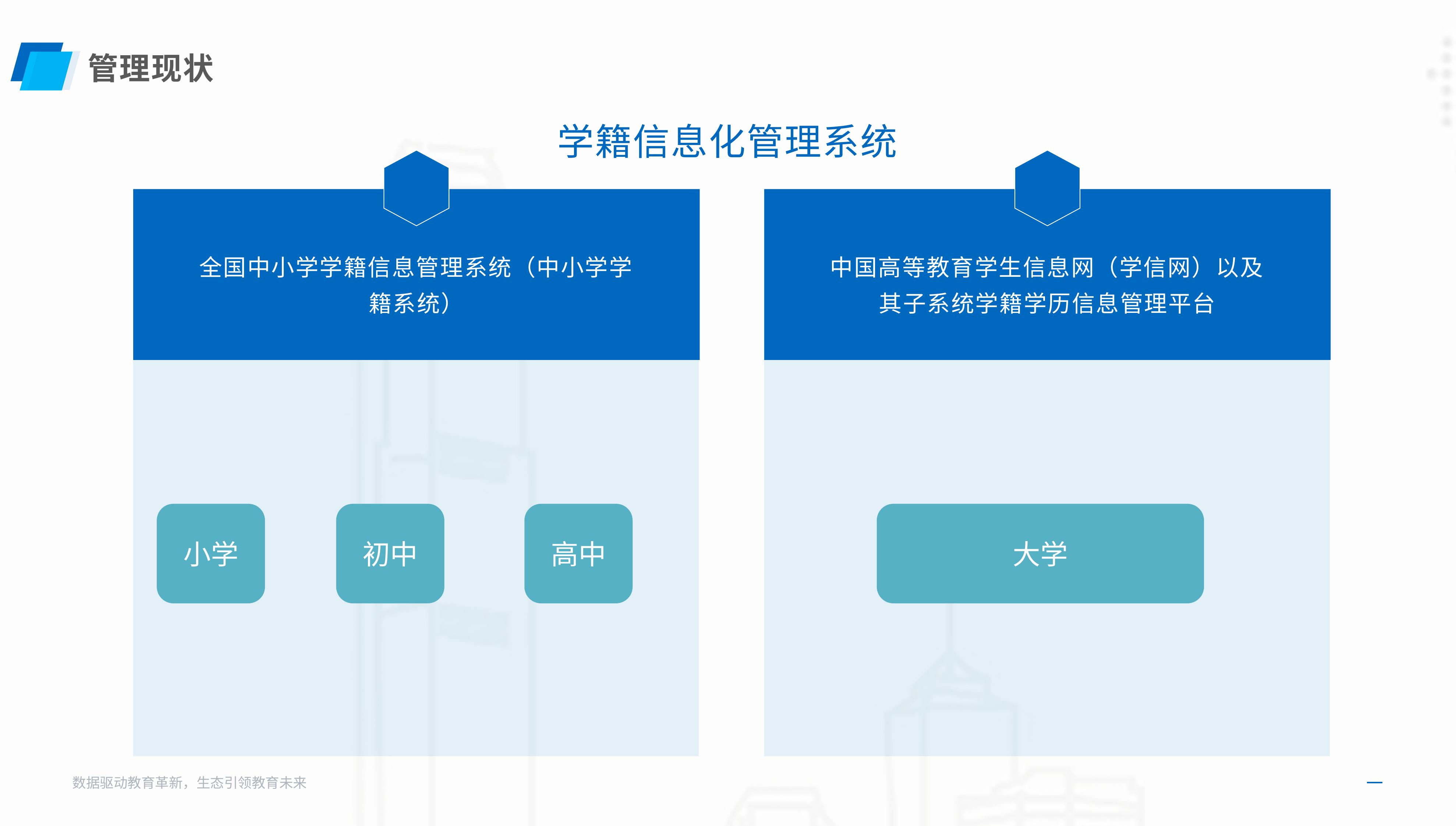

管理现状
学籍信息化管理系统
中国高等教育学生信息网（学信网）以及其子系统学籍学历信息管理平台
全国中小学学籍信息管理系统（中小学学籍系统）
小学
初中
高中
大学